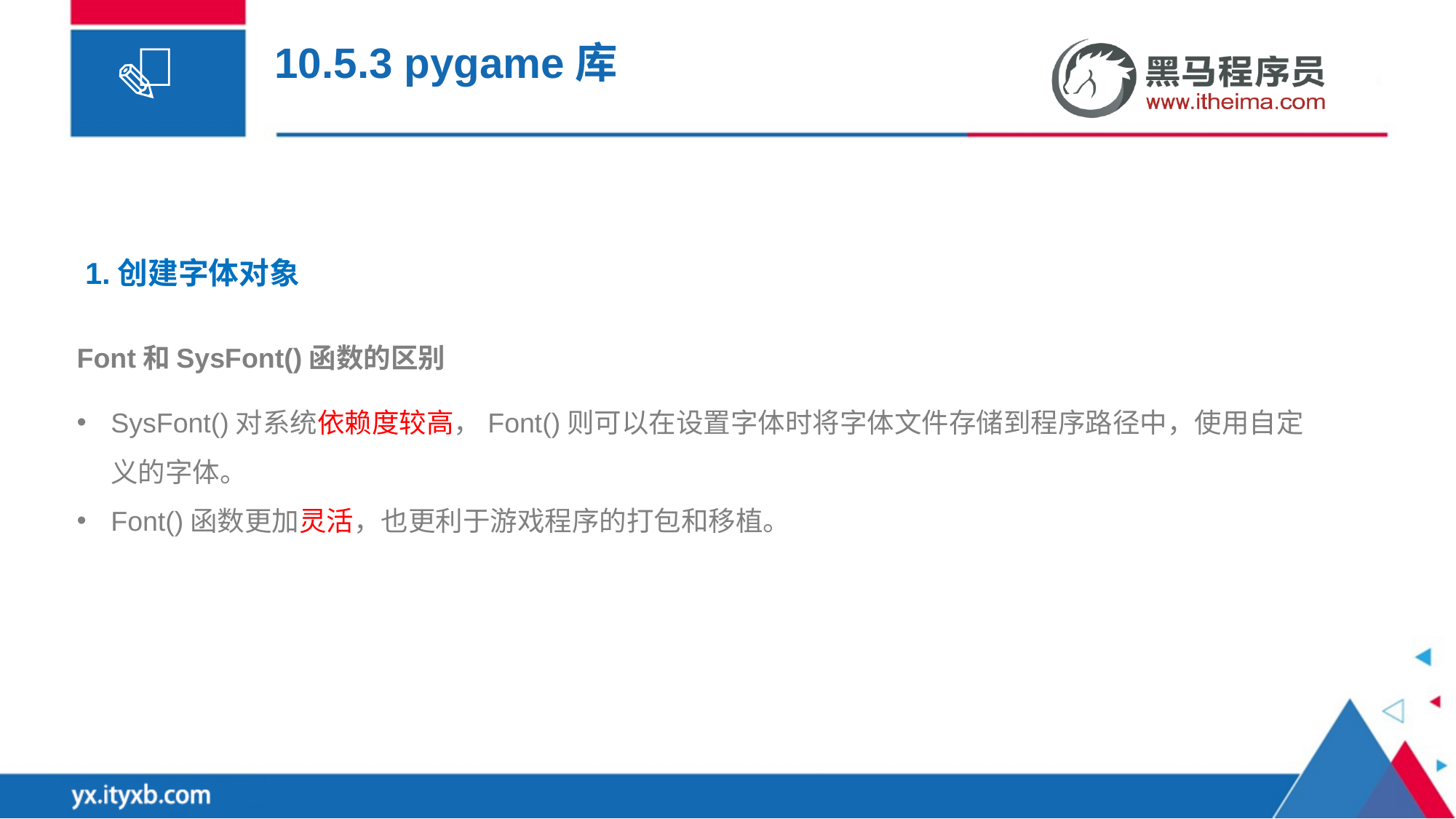

# 10.5.3 pygame库
1.创建字体对象
Font和SysFont()函数的区别
SysFont()对系统依赖度较高，Font()则可以在设置字体时将字体文件存储到程序路径中，使用自定义的字体。
Font()函数更加灵活，也更利于游戏程序的打包和移植。